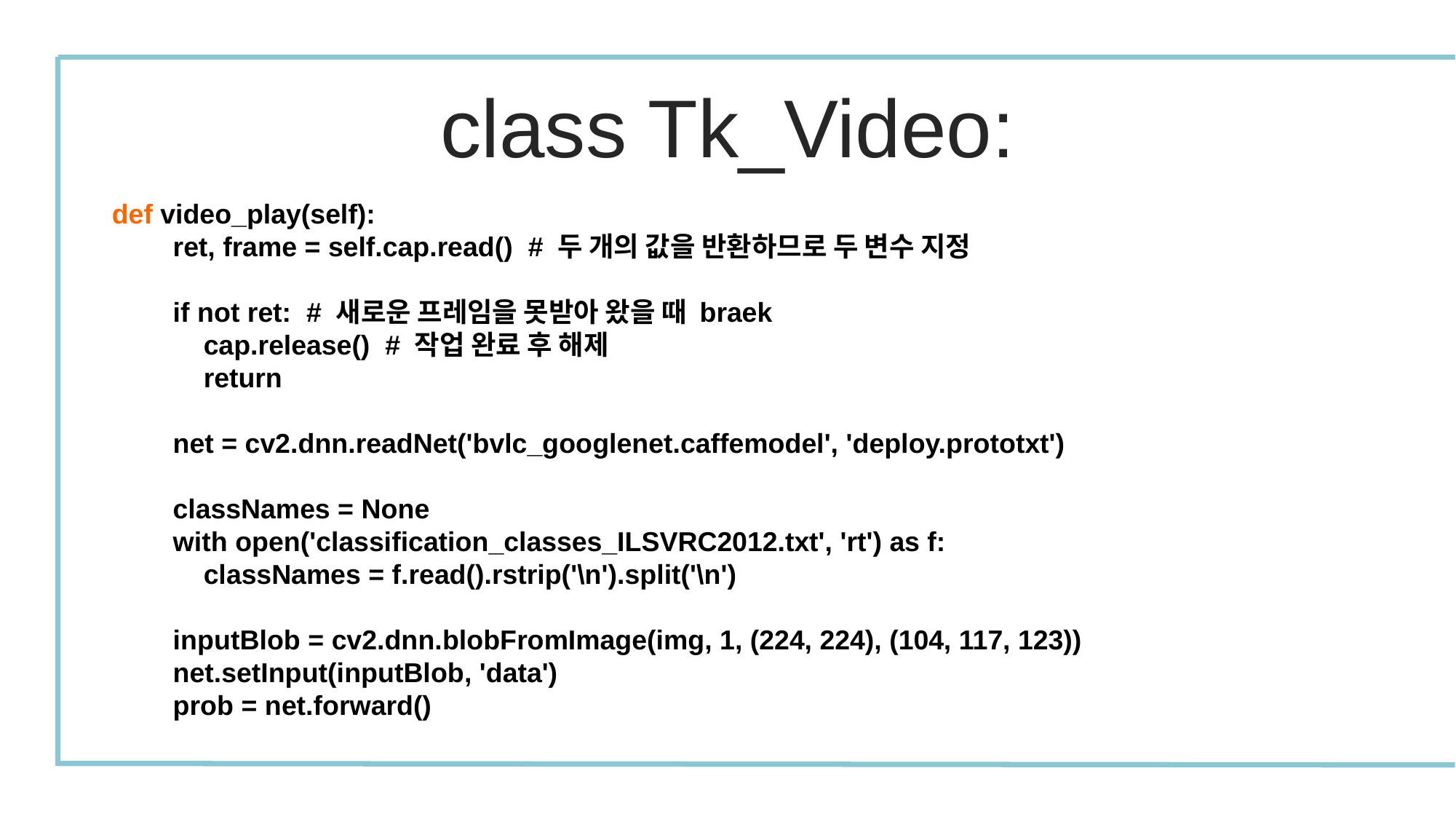

class Tk_Video:
def video_play(self):
        ret, frame = self.cap.read()  # 두 개의 값을 반환하므로 두 변수 지정

        if not ret:  # 새로운 프레임을 못받아 왔을 때 braek
            cap.release()  # 작업 완료 후 해제
            return

        net = cv2.dnn.readNet('bvlc_googlenet.caffemodel', 'deploy.prototxt')

        classNames = None
        with open('classification_classes_ILSVRC2012.txt', 'rt') as f:
            classNames = f.read().rstrip('\n').split('\n')

        inputBlob = cv2.dnn.blobFromImage(img, 1, (224, 224), (104, 117, 123))
        net.setInput(inputBlob, 'data')
        prob = net.forward()